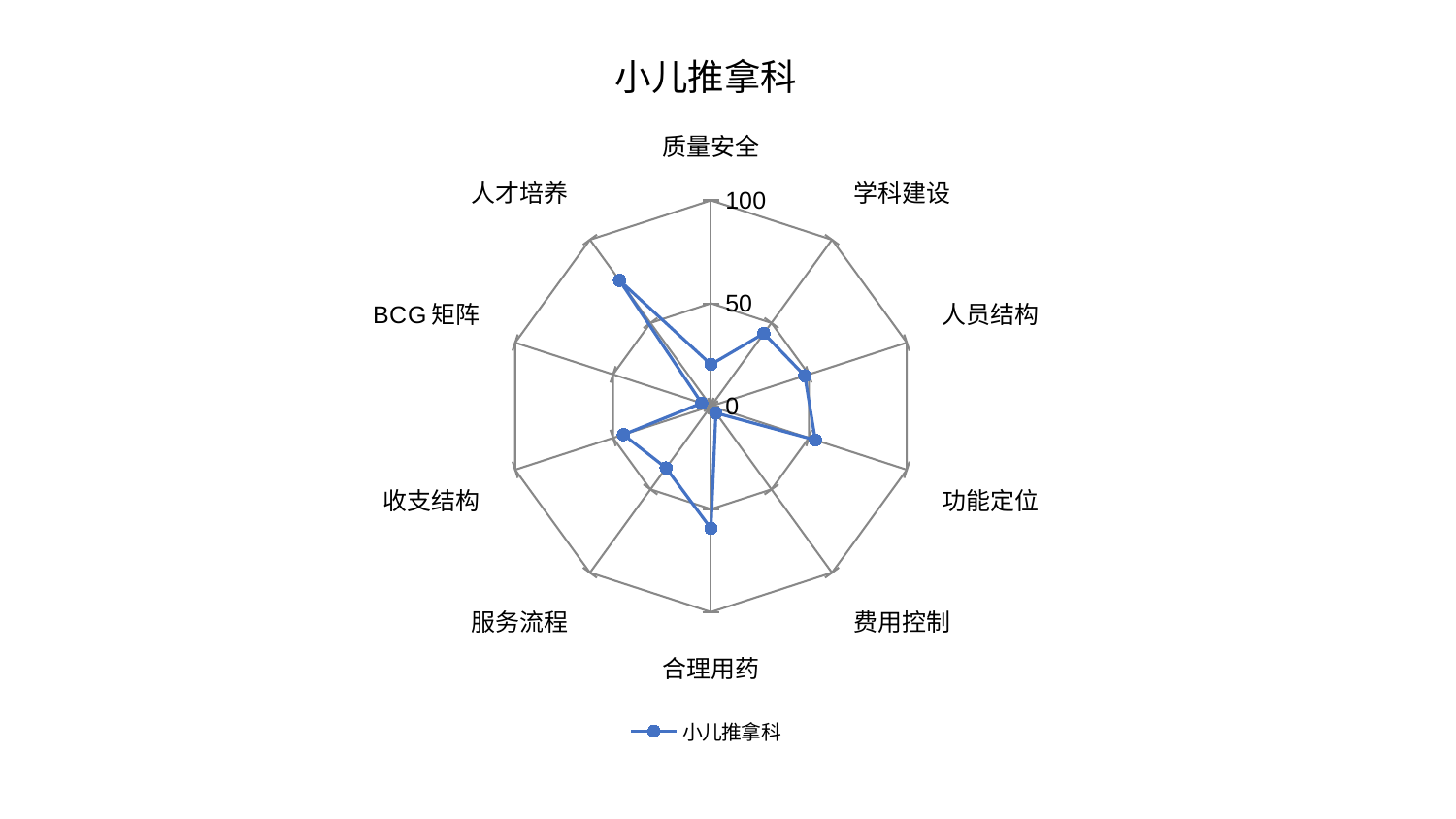

### Chart: 小儿推拿科

| Category | 小儿推拿科 |
|---|---|
| 质量安全 | 20.276395788136817 |
| 学科建设 | 43.721075749495405 |
| 人员结构 | 47.914058616778426 |
| 功能定位 | 53.3283249086521 |
| 费用控制 | 4.080620277608528 |
| 合理用药 | 59.461087102179874 |
| 服务流程 | 37.101324064782446 |
| 收支结构 | 44.73159018855914 |
| BCG矩阵 | 4.7542710856276384 |
| 人才培养 | 75.59288525557325 |
97